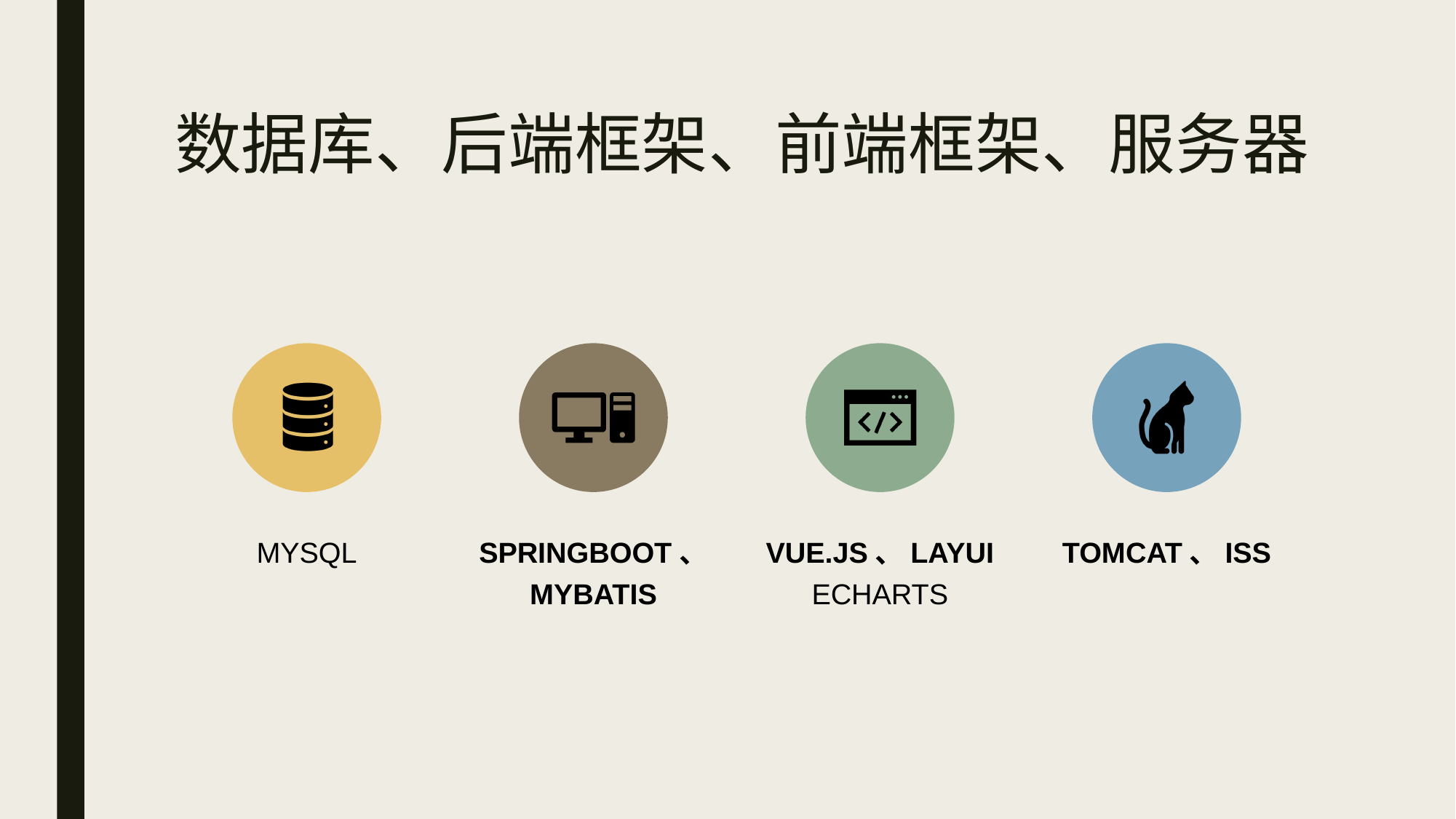

# 数据库、后端框架、前端框架、服务器
Mysql
SpringBoot、
mybatis
Vue.js、LayUi
Echarts
TOMCAT、ISS